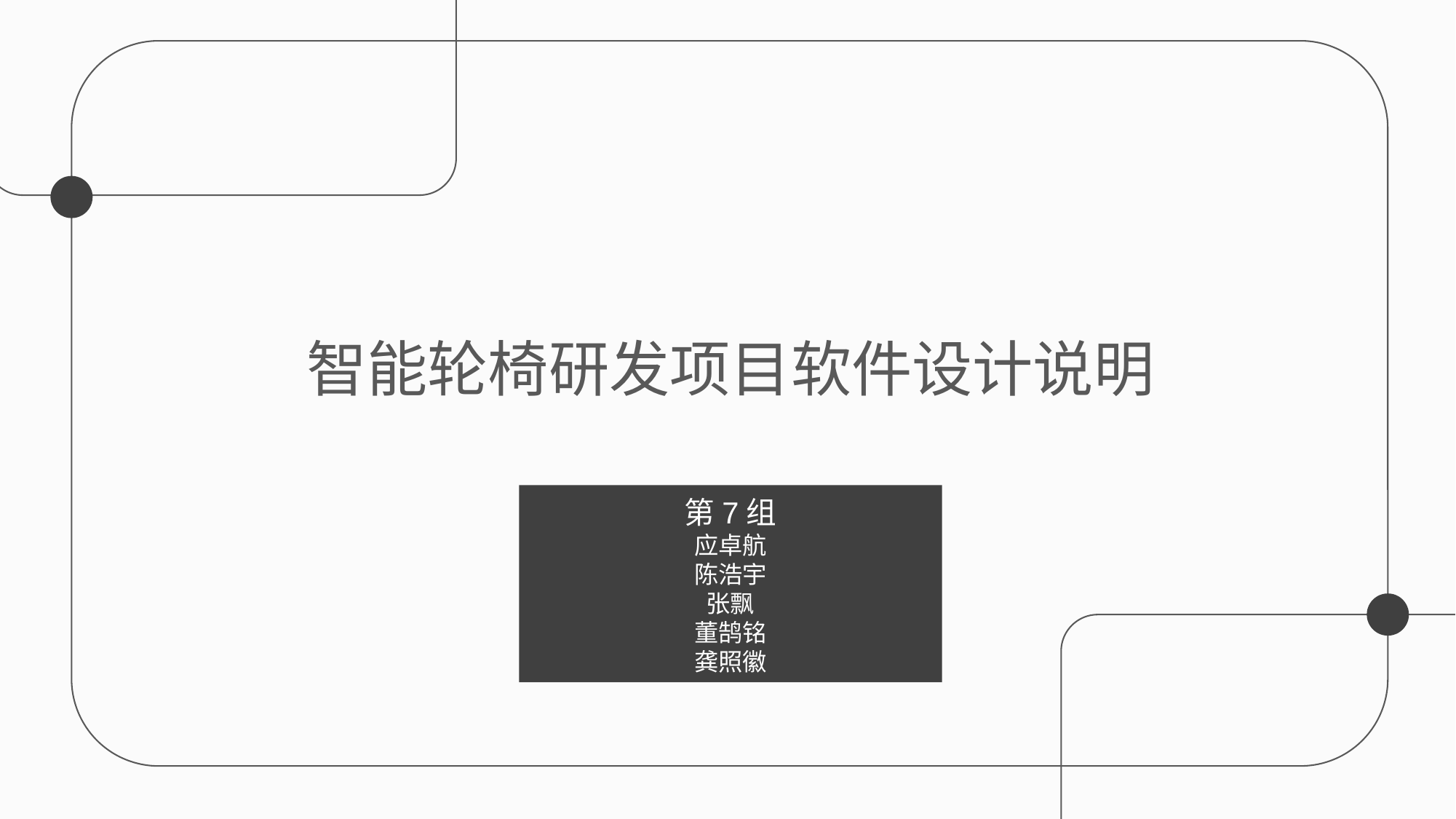

智能轮椅研发项目软件设计说明

第7组
应卓航
陈浩宇
张飘
董鹄铭
龚照徽